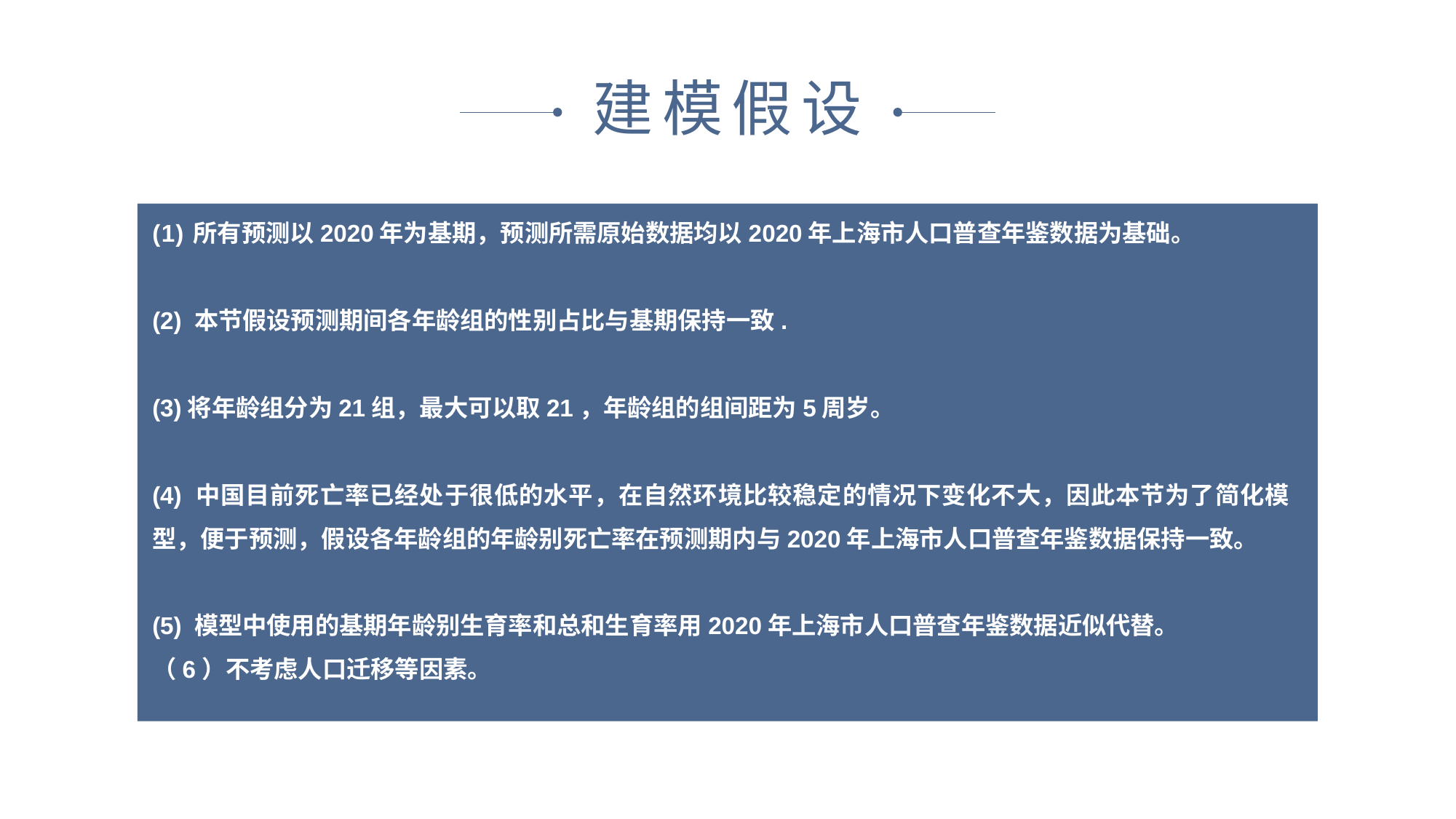

建模假设
所有预测以2020年为基期，预测所需原始数据均以2020年上海市人口普查年鉴数据为基础。

(2) 本节假设预测期间各年龄组的性别占比与基期保持一致.

(3)将年龄组分为21组，最大可以取21，年龄组的组间距为5周岁。

(4) 中国目前死亡率已经处于很低的水平，在自然环境比较稳定的情况下变化不大，因此本节为了简化模型，便于预测，假设各年龄组的年龄别死亡率在预测期内与2020年上海市人口普查年鉴数据保持一致。

(5) 模型中使用的基期年龄别生育率和总和生育率用2020年上海市人口普查年鉴数据近似代替。
（6）不考虑人口迁移等因素。